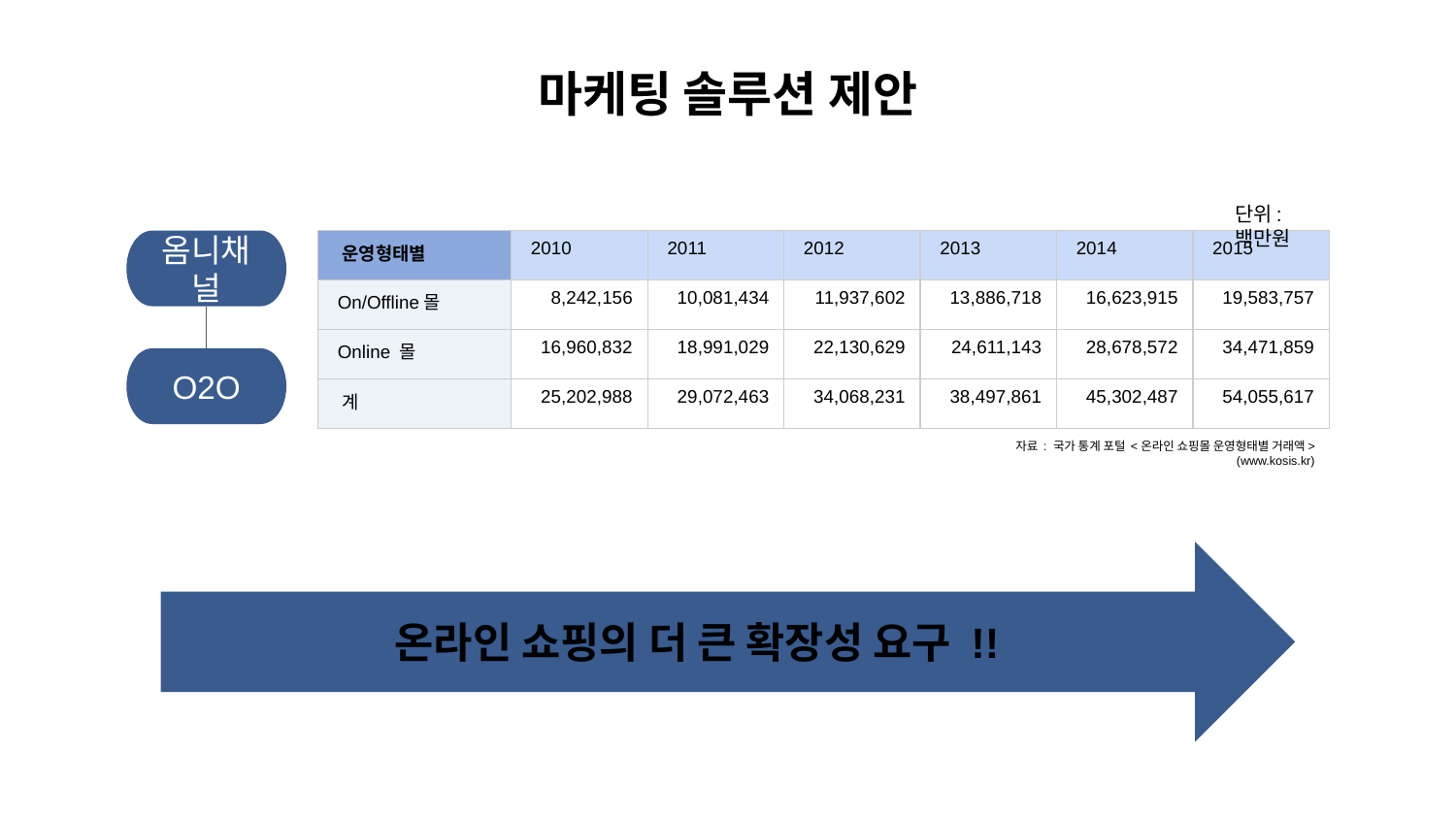

마케팅 솔루션 제안
단위: 백만원
옴니채널
| 운영형태별 | 2010 | 2011 | 2012 | 2013 | 2014 | 2015 |
| --- | --- | --- | --- | --- | --- | --- |
| On/Offline몰 | 8,242,156 | 10,081,434 | 11,937,602 | 13,886,718 | 16,623,915 | 19,583,757 |
| Online 몰 | 16,960,832 | 18,991,029 | 22,130,629 | 24,611,143 | 28,678,572 | 34,471,859 |
| 계 | 25,202,988 | 29,072,463 | 34,068,231 | 38,497,861 | 45,302,487 | 54,055,617 |
O2O
자료 : 국가 통계 포털 <온라인 쇼핑몰 운영형태별 거래액>
(www.kosis.kr)
온라인 쇼핑의 더 큰 확장성 요구 !!